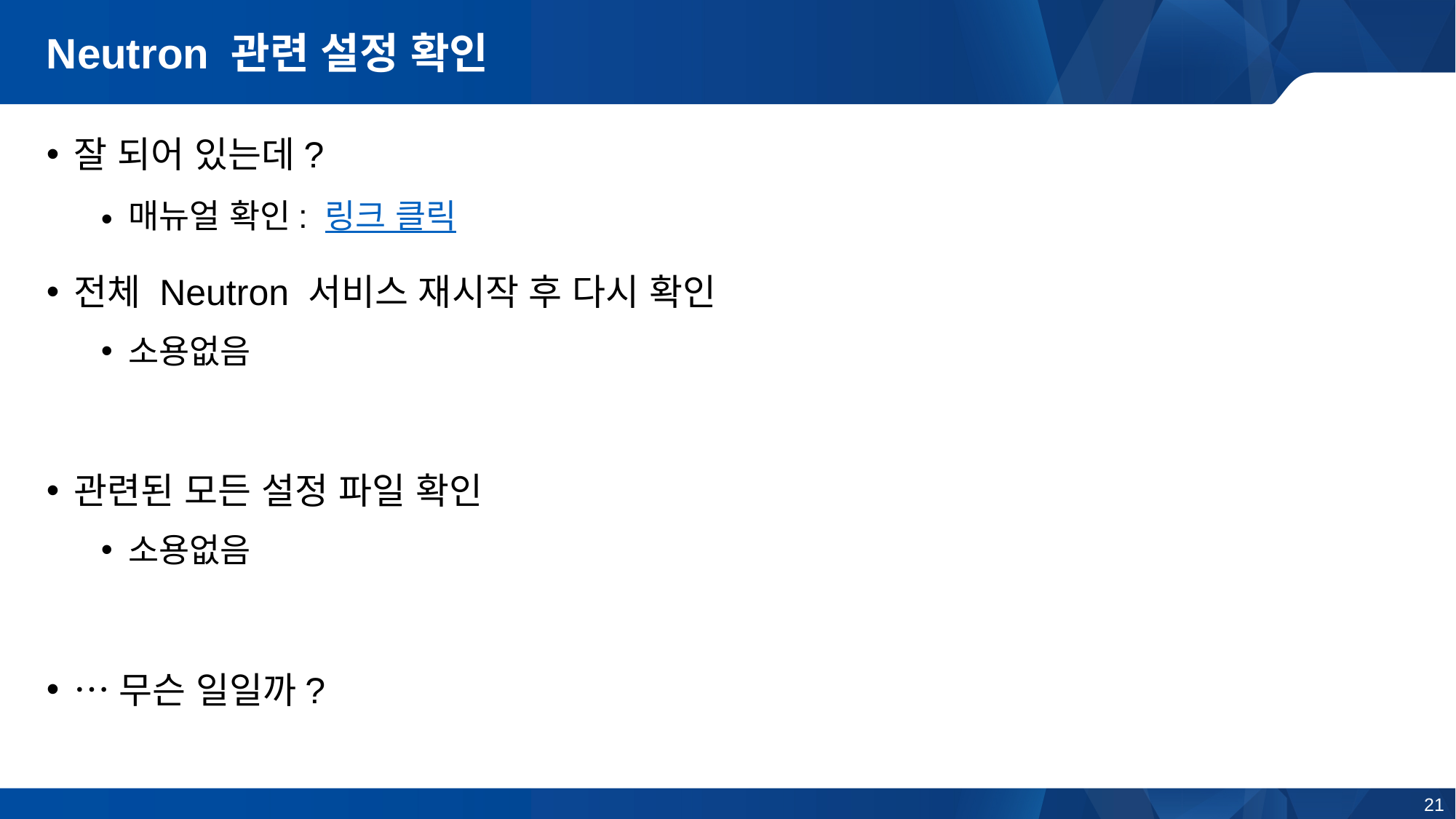

# Neutron 관련 설정 확인
잘 되어 있는데?
매뉴얼 확인: 링크 클릭
전체 Neutron 서비스 재시작 후 다시 확인
소용없음

관련된 모든 설정 파일 확인
소용없음

…무슨 일일까?

21